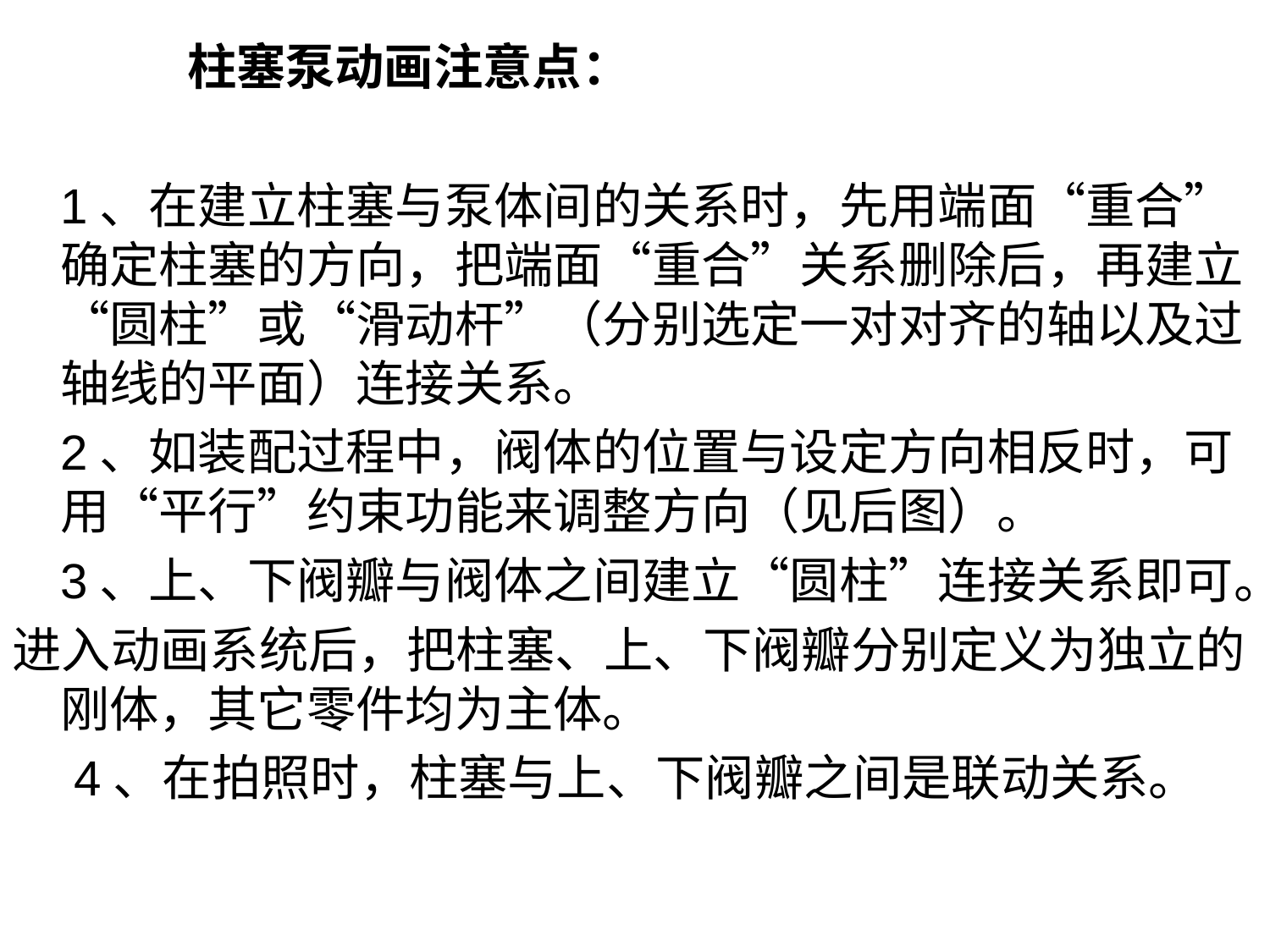

柱塞泵动画注意点：

	1、在建立柱塞与泵体间的关系时，先用端面“重合”确定柱塞的方向，把端面“重合”关系删除后，再建立“圆柱”或“滑动杆”（分别选定一对对齐的轴以及过轴线的平面）连接关系。
	2、如装配过程中，阀体的位置与设定方向相反时，可用“平行”约束功能来调整方向（见后图）。
	3、上、下阀瓣与阀体之间建立“圆柱”连接关系即可。
进入动画系统后，把柱塞、上、下阀瓣分别定义为独立的刚体，其它零件均为主体。
	 4、在拍照时，柱塞与上、下阀瓣之间是联动关系。